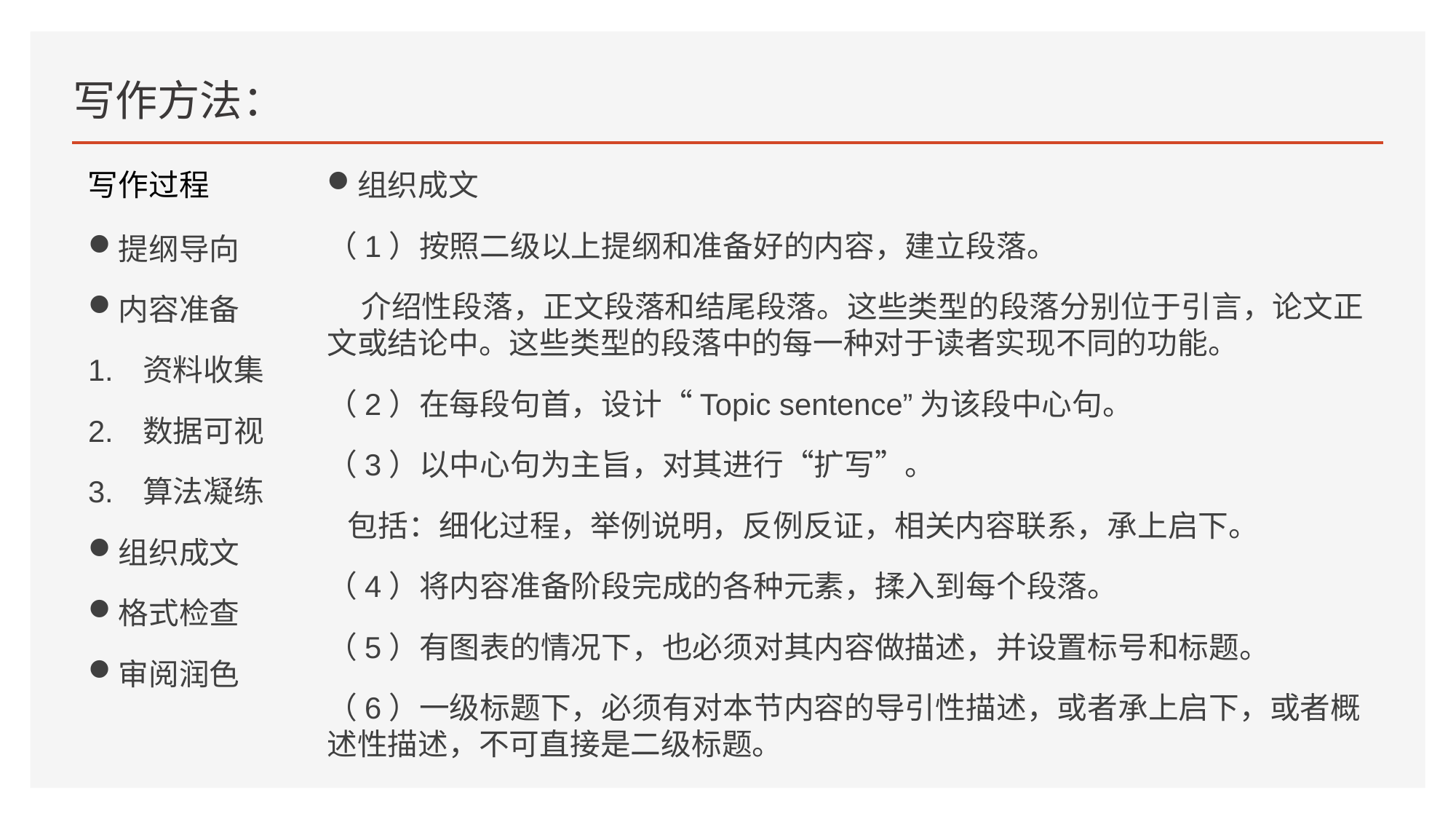

# 写作方法：
写作过程

组织成文
（1）按照二级以上提纲和准备好的内容，建立段落。
    介绍性段落，正文段落和结尾段落。这些类型的段落分别位于引言，论文正文或结论中。这些类型的段落中的每一种对于读者实现不同的功能。
（2）在每段句首，设计“Topic sentence”为该段中心句。
（3）以中心句为主旨，对其进行“扩写”。
  包括：细化过程，举例说明，反例反证，相关内容联系，承上启下。
（4）将内容准备阶段完成的各种元素，揉入到每个段落。
（5）有图表的情况下，也必须对其内容做描述，并设置标号和标题。
（6）一级标题下，必须有对本节内容的导引性描述，或者承上启下，或者概述性描述，不可直接是二级标题。

提纲导向
内容准备
资料收集
数据可视
算法凝练
组织成文
格式检查
审阅润色